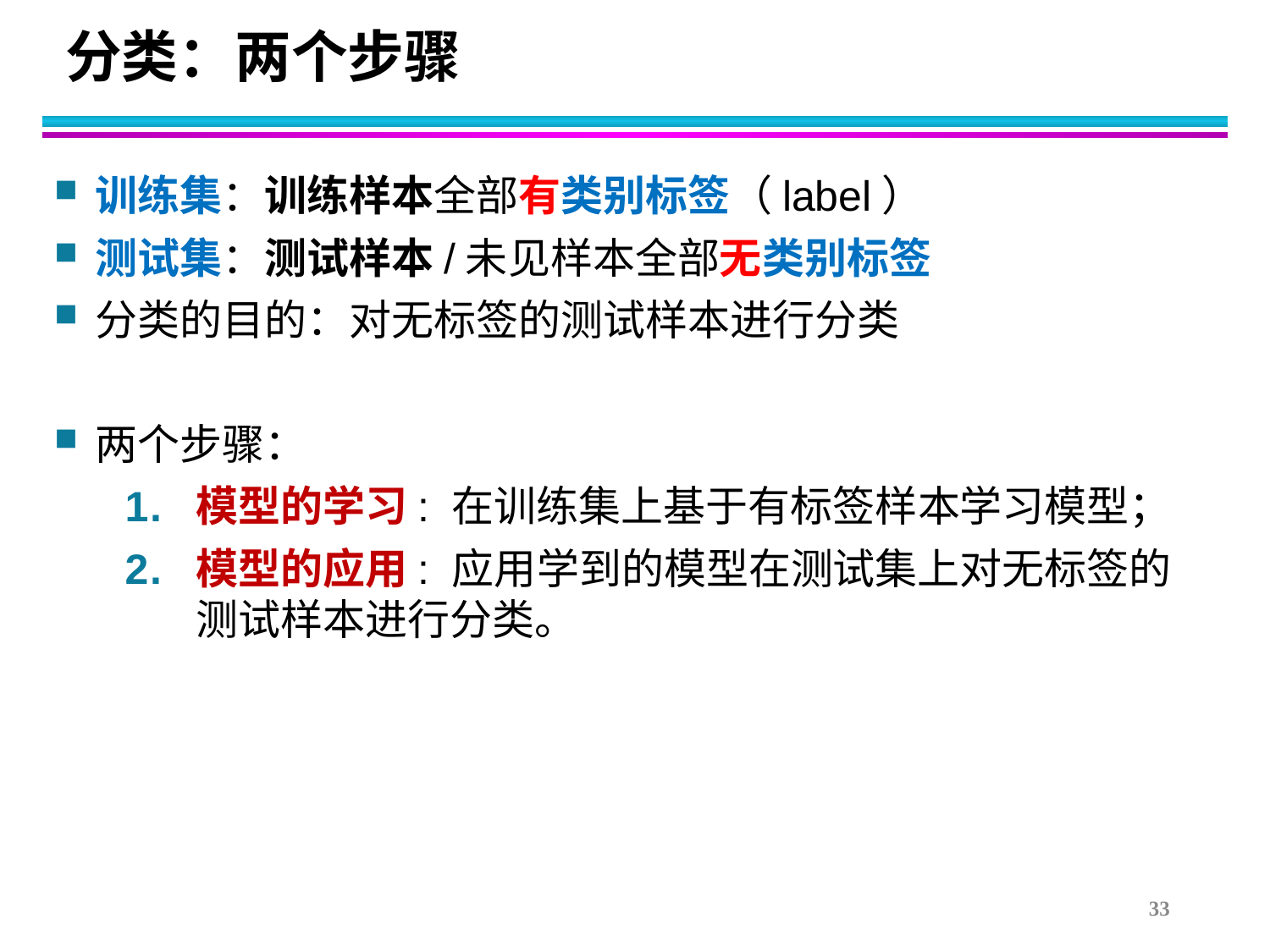

# 分类：两个步骤
训练集：训练样本全部有类别标签（label）
测试集：测试样本/未见样本全部无类别标签
分类的目的：对无标签的测试样本进行分类

两个步骤：
模型的学习: 在训练集上基于有标签样本学习模型；
模型的应用: 应用学到的模型在测试集上对无标签的测试样本进行分类。
33